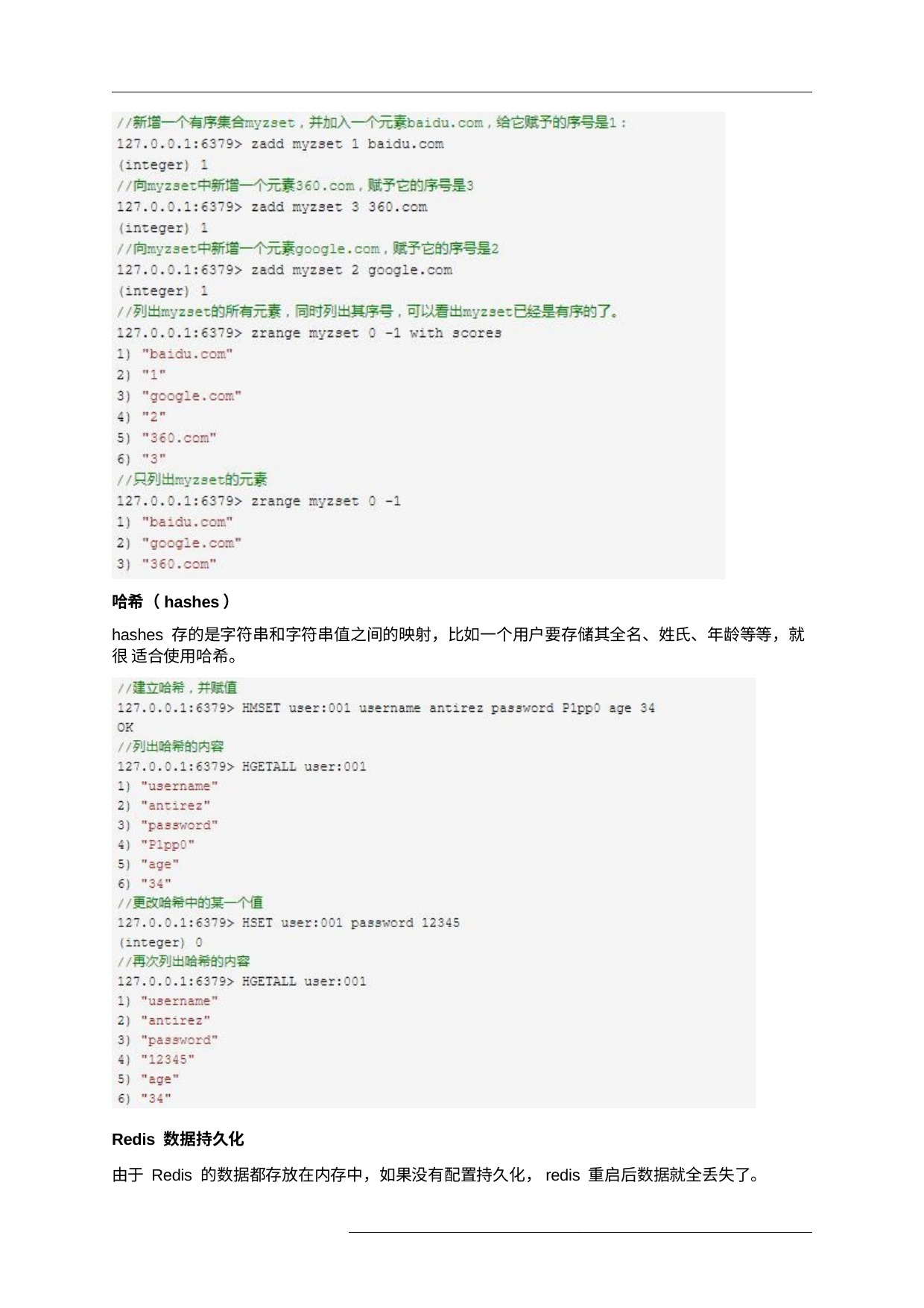

哈希（hashes）
hashes 存的是字符串和字符串值之间的映射，比如一个用户要存储其全名、姓氏、年龄等等，就很 适合使用哈希。

Redis 数据持久化

由于 Redis 的数据都存放在内存中，如果没有配置持久化，redis 重启后数据就全丢失了。